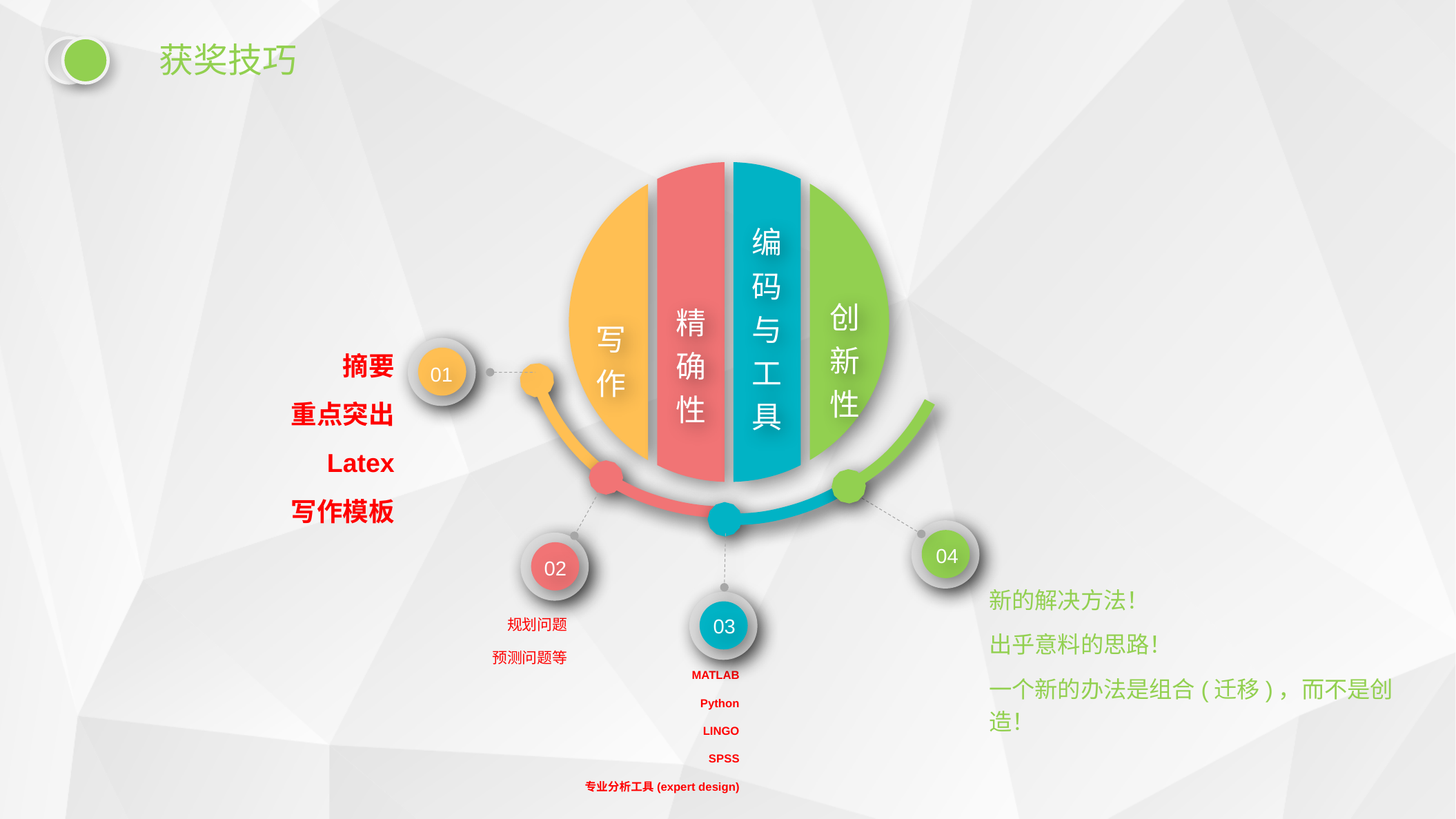

获奖技巧

编码与工具
精确性

创新性
写作
摘要
重点突出
Latex
写作模板

01

04

02
新的解决方法！
出乎意料的思路！
一个新的办法是组合(迁移)，而不是创造！

03
规划问题
预测问题等
MATLAB
Python
LINGO
SPSS
专业分析工具(expert design)